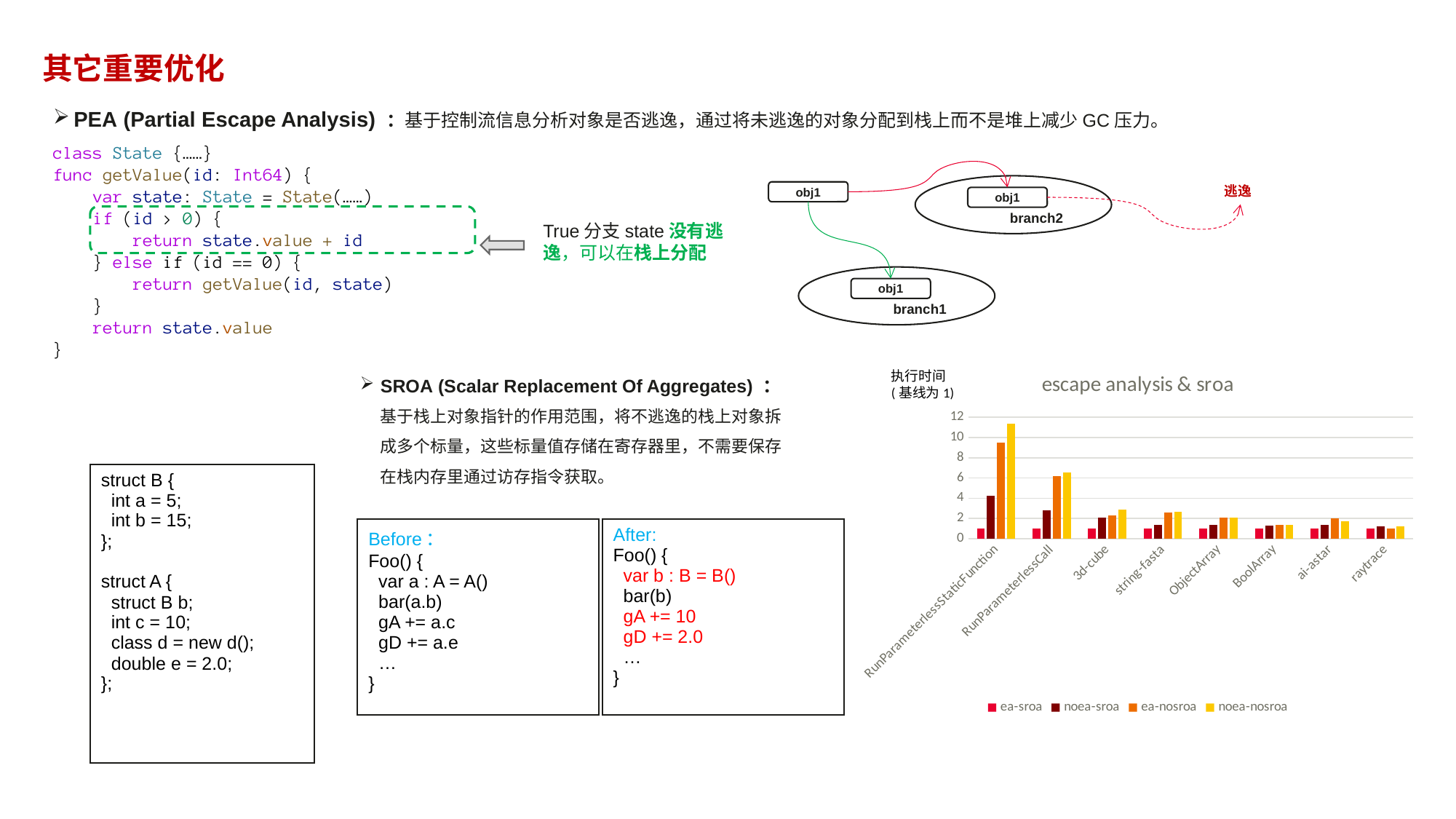

其它重要优化
PEA (Partial Escape Analysis) ：基于控制流信息分析对象是否逃逸，通过将未逃逸的对象分配到栈上而不是堆上减少GC压力。

class State {……}
func getValue(id: Int64) {
    var state: State = State(……)
    if (id > 0) {
        return state.value + id
    } else if (id == 0) {
        return getValue(id, state)
    }
    return state.value
}

    逃逸
obj1
obj1
branch2

True分支state没有逃逸，可以在栈上分配

obj1
branch1

### Chart: escape analysis & sroa

| Category | ea-sroa | noea-sroa | ea-nosroa | noea-nosroa |
|---|---|---|---|---|
| RunParameterlessStaticFunction | 1.0 | 4.265838911111992 | 9.477393824177856 | 11.353240392358773 |
| RunParameterlessCall | 1.0 | 2.8018125453913476 | 6.170765428819303 | 6.544293124252898 |
| 3d-cube | 1.0 | 2.0961612567594354 | 2.3092222400099938 | 2.866231251404177 |
| string-fasta | 1.0 | 1.3776353812240425 | 2.6049667500881832 | 2.6524163054852927 |
| ObjectArray | 1.0 | 1.3320740721475202 | 2.050556841530339 | 2.0897604619105827 |
| BoolArray | 1.0 | 1.316682857147093 | 1.352218396518506 | 1.347428068119075 |
| ai-astar | 1.0 | 1.3791010068057945 | 2.0196511164063993 | 1.7111754002030448 |
| raytrace | 1.0 | 1.2198041108026887 | 0.9994385484290162 | 1.2266776548411413 |
SROA (Scalar Replacement Of Aggregates) ：基于栈上对象指针的作用范围，将不逃逸的栈上对象拆成多个标量，这些标量值存储在寄存器里，不需要保存在栈内存里通过访存指令获取。
执行时间
(基线为1)
| struct B { int a = 5; int b = 15; }; struct A { struct B b; int c = 10; class d = new d(); double e = 2.0; }; |
| --- |
| Before： Foo() { var a : A = A() bar(a.b) gA += a.c gD += a.e … } |
| --- |
| After: Foo() { var b : B = B() bar(b) gA += 10 gD += 2.0 … } |
| --- |